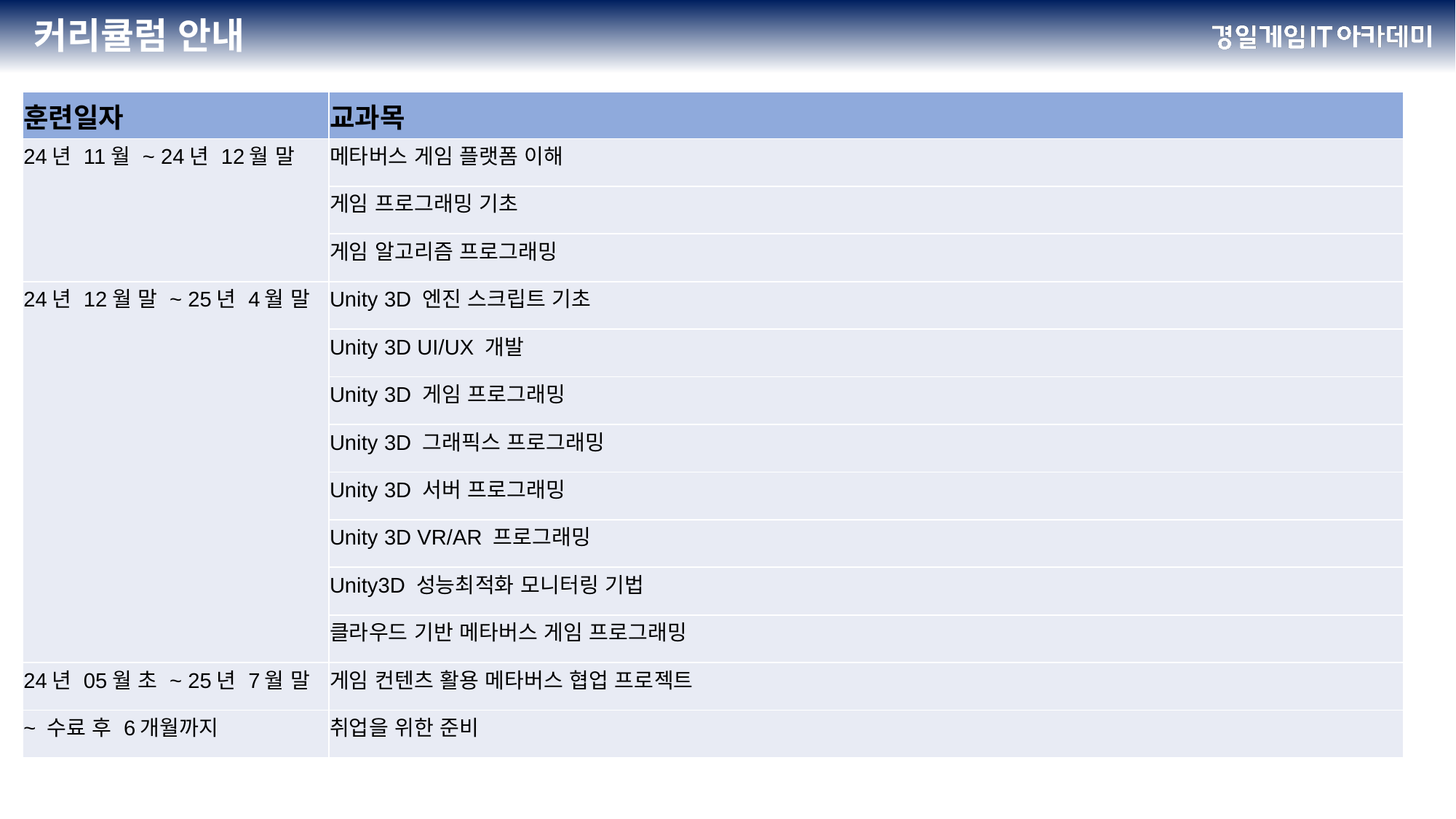

# 커리큘럼 안내
| 훈련일자 | 교과목 |
| --- | --- |
| 24년 11월 ~ 24년 12월 말 | 메타버스 게임 플랫폼 이해 |
|  | 게임 프로그래밍 기초 |
|  | 게임 알고리즘 프로그래밍 |
| 24년 12월 말 ~ 25년 4월 말 | Unity 3D 엔진 스크립트 기초 |
|  | Unity 3D UI/UX 개발 |
|  | Unity 3D 게임 프로그래밍 |
|  | Unity 3D 그래픽스 프로그래밍 |
|  | Unity 3D 서버 프로그래밍 |
|  | Unity 3D VR/AR 프로그래밍 |
|  | Unity3D 성능최적화 모니터링 기법 |
|  | 클라우드 기반 메타버스 게임 프로그래밍 |
| 24년 05월 초 ~ 25년 7월 말 | 게임 컨텐츠 활용 메타버스 협업 프로젝트 |
| ~ 수료 후 6개월까지 | 취업을 위한 준비 |